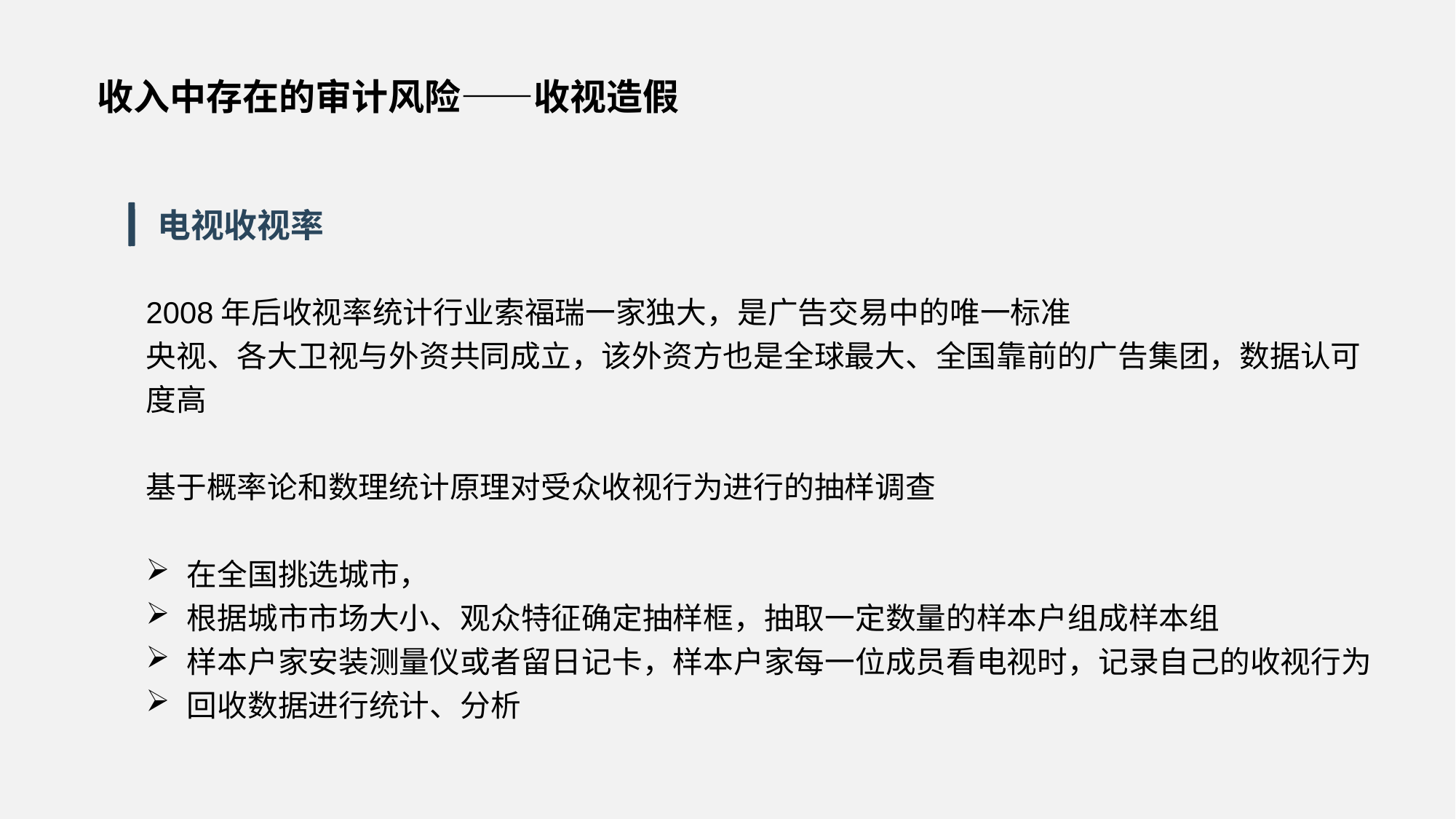

收入中存在的审计风险——收视造假
电视收视率

2008年后收视率统计行业索福瑞一家独大，是广告交易中的唯一标准
央视、各大卫视与外资共同成立，该外资方也是全球最大、全国靠前的广告集团，数据认可度高

基于概率论和数理统计原理对受众收视行为进行的抽样调查

在全国挑选城市，
根据城市市场大小、观众特征确定抽样框，抽取一定数量的样本户组成样本组
样本户家安装测量仪或者留日记卡，样本户家每一位成员看电视时，记录自己的收视行为
回收数据进行统计、分析